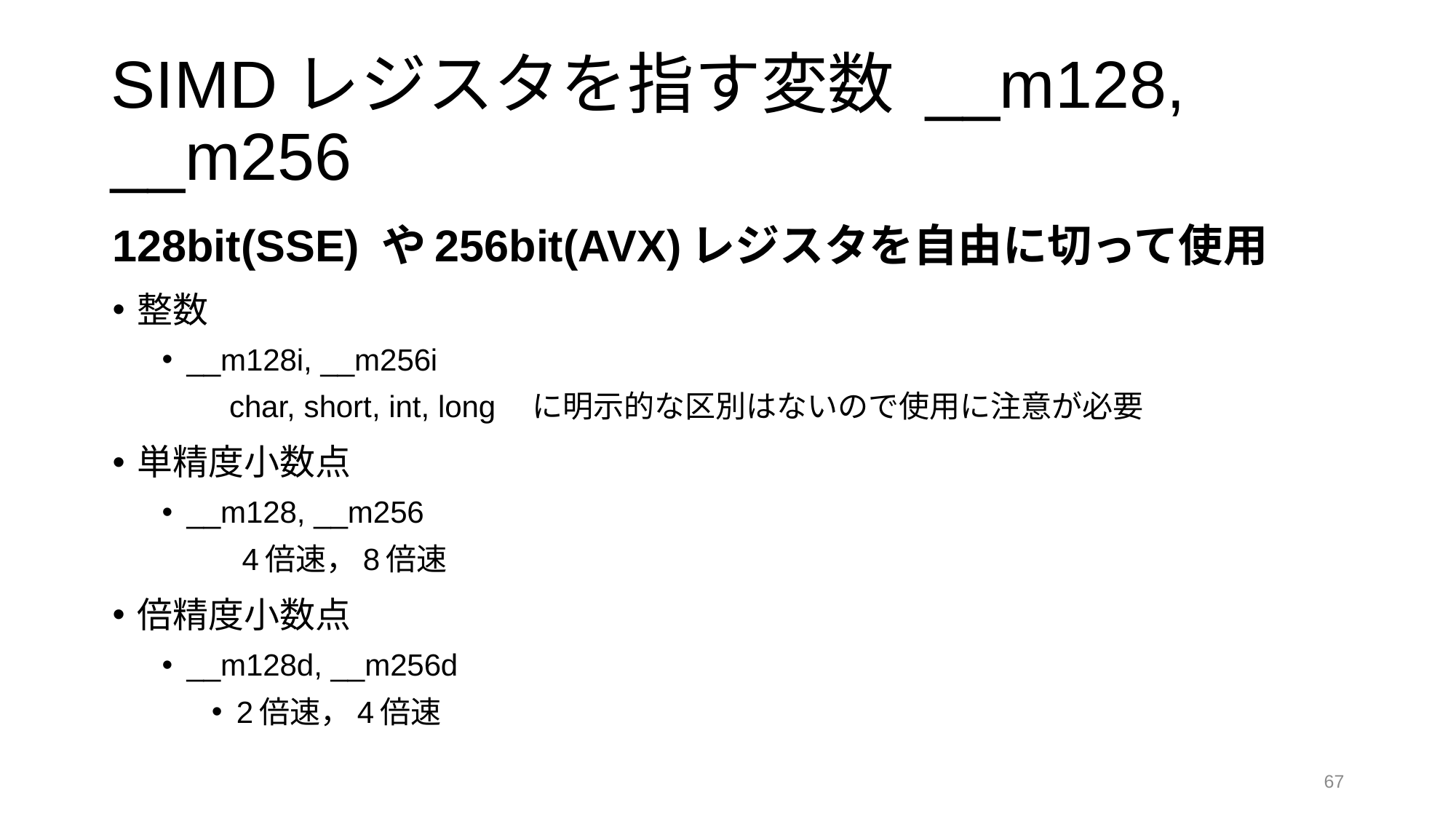

# SIMDレジスタを指す変数 __m128, __m256
128bit(SSE) や256bit(AVX)レジスタを自由に切って使用
整数
__m128i, __m256i
　　char, short, int, long　に明示的な区別はないので使用に注意が必要
単精度小数点
__m128, __m256
　4倍速，8倍速
倍精度小数点
__m128d, __m256d
2倍速，4倍速

67